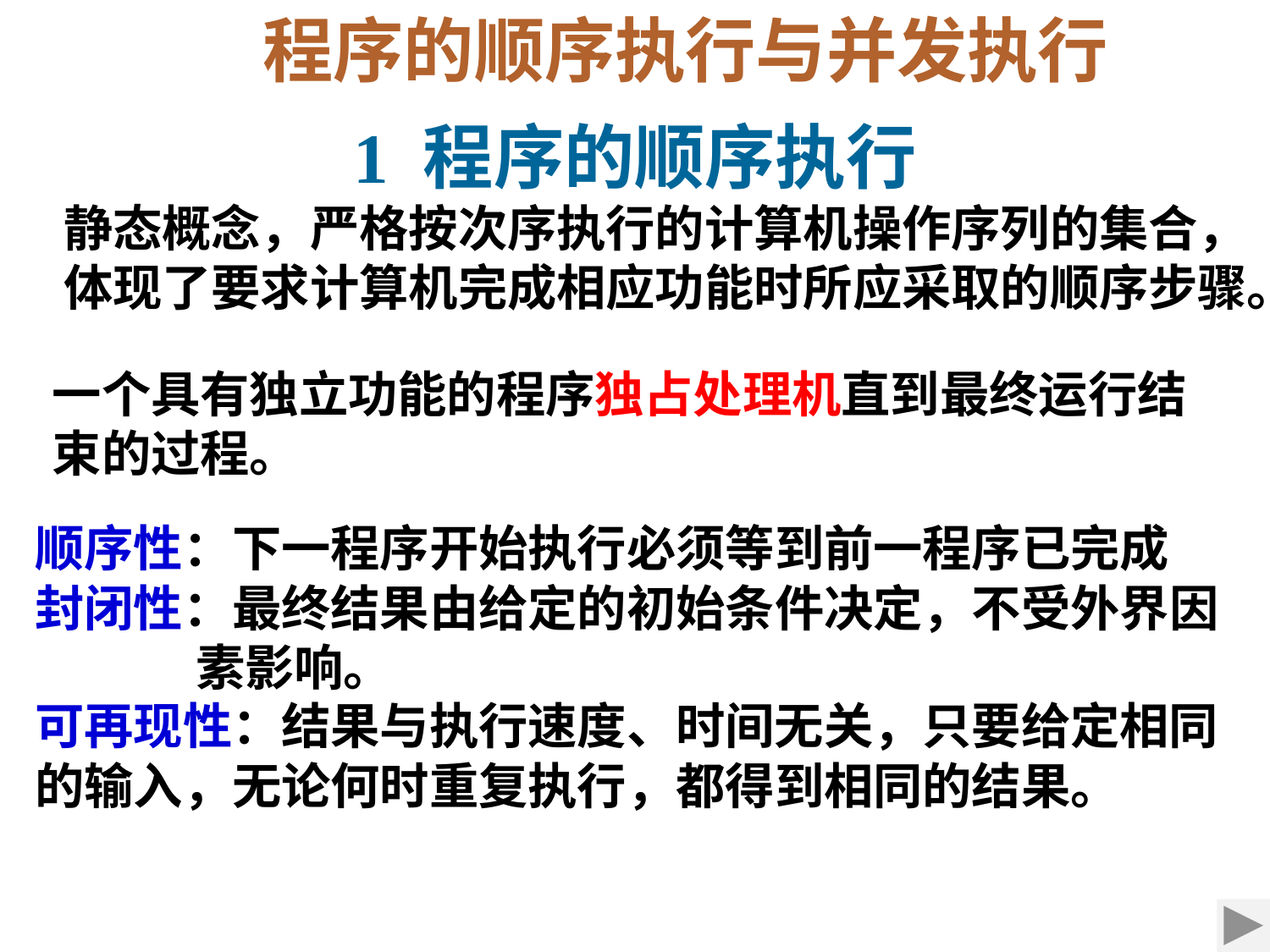

程序的顺序执行与并发执行
1 程序的顺序执行
静态概念，严格按次序执行的计算机操作序列的集合，
体现了要求计算机完成相应功能时所应采取的顺序步骤。
一个具有独立功能的程序独占处理机直到最终运行结束的过程。
顺序性：下一程序开始执行必须等到前一程序已完成
封闭性：最终结果由给定的初始条件决定，不受外界因 	   素影响。
可再现性：结果与执行速度、时间无关，只要给定相同的输入，无论何时重复执行，都得到相同的结果。